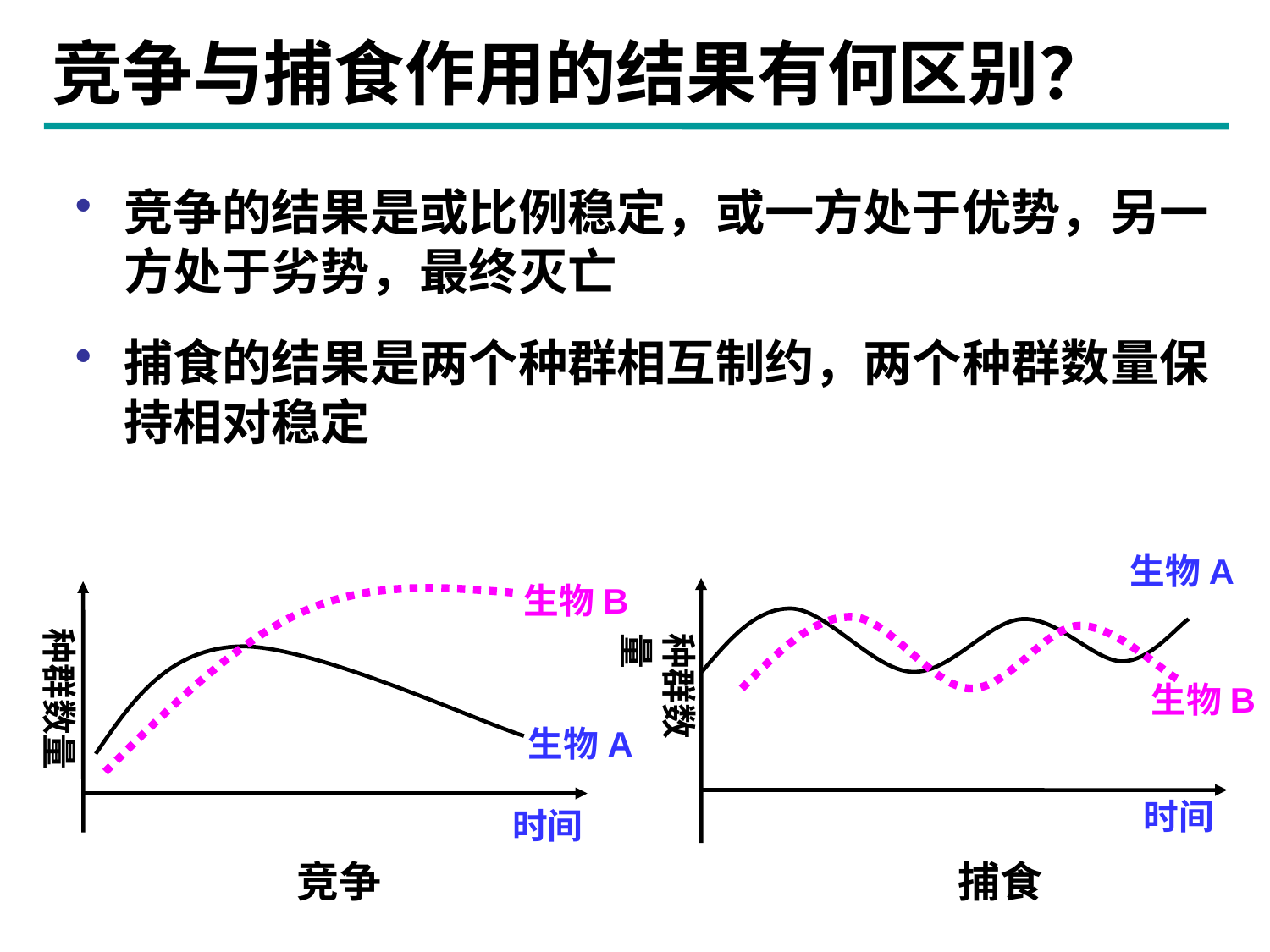

竞争与捕食作用的结果有何区别？
竞争的结果是或比例稳定，或一方处于优势，另一方处于劣势，最终灭亡
捕食的结果是两个种群相互制约，两个种群数量保持相对稳定
生物A
生物B

生物A

种群数量

种群数量
生物B
时间

时间
捕食
竞争